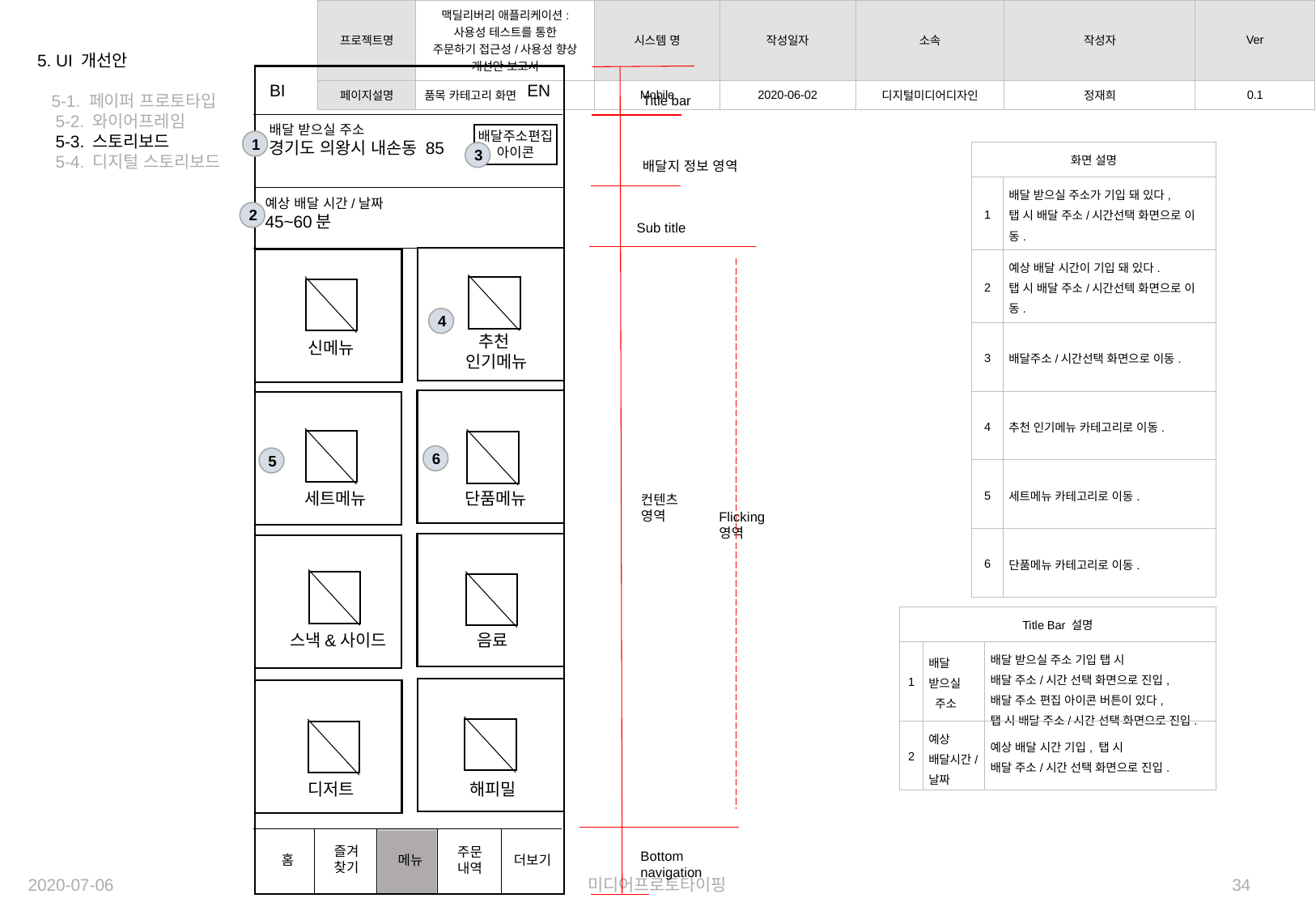

| 프로젝트명 | 맥딜리버리 애플리케이션: 사용성 테스트를 통한 주문하기 접근성/사용성 향상 개선안 보고서 | 시스템 명 | 작성일자 | 소속 | 작성자 | Ver |
| --- | --- | --- | --- | --- | --- | --- |
| 페이지설명 | 품목 카테고리 화면 | Mobile | 2020-06-02 | 디지털미디어디자인 | 정재희 | 0.1 |
5. UI 개선안
   5-1. 페이퍼 프로토타입
   5-2. 와이어프레임
   5-3. 스토리보드
   5-4. 디지털 스토리보드

BI
EN
Title bar
배달 받으실 주소
경기도 의왕시 내손동 85
배달주소편집
아이콘

1
| 화면 설명 |  |
| --- | --- |
| 1 | 배달 받으실 주소가 기입 돼 있다, 탭 시 배달 주소/시간선택 화면으로 이동. |
| 2 | 예상 배달 시간이 기입 돼 있다. 탭 시 배달 주소/시간선텍 화면으로 이동. |
| 3 | 배달주소/시간선택 화면으로 이동. |
| 4 | 추천 인기메뉴 카테고리로 이동. |
| 5 | 세트메뉴 카테고리로 이동. |
| 6 | 단품메뉴 카테고리로 이동. |
3
배달지 정보 영역
예상 배달 시간/날짜
45~60분
2
Sub title

4
추천
인기메뉴
신메뉴

6
5
단품메뉴
세트메뉴
컨텐츠
영역
Flicking
영역

| Title Bar 설명 |  |  |
| --- | --- | --- |
| 1 | 배달 받으실 주소 | 배달 받으실 주소 기입 탭 시 배달 주소/시간 선택 화면으로 진입, 배달 주소 편집 아이콘 버튼이 있다, 탭 시 배달 주소/시간 선택 화면으로 진입. |
| 2 | 예상 배달시간/ 날짜 | 예상 배달 시간 기입, 탭 시 배달 주소/시간 선택 화면으로 진입. |
음료
스낵&사이드

디저트
해피밀

즐겨
찾기
주문
내역
Bottom
navigation
메뉴
더보기
홈